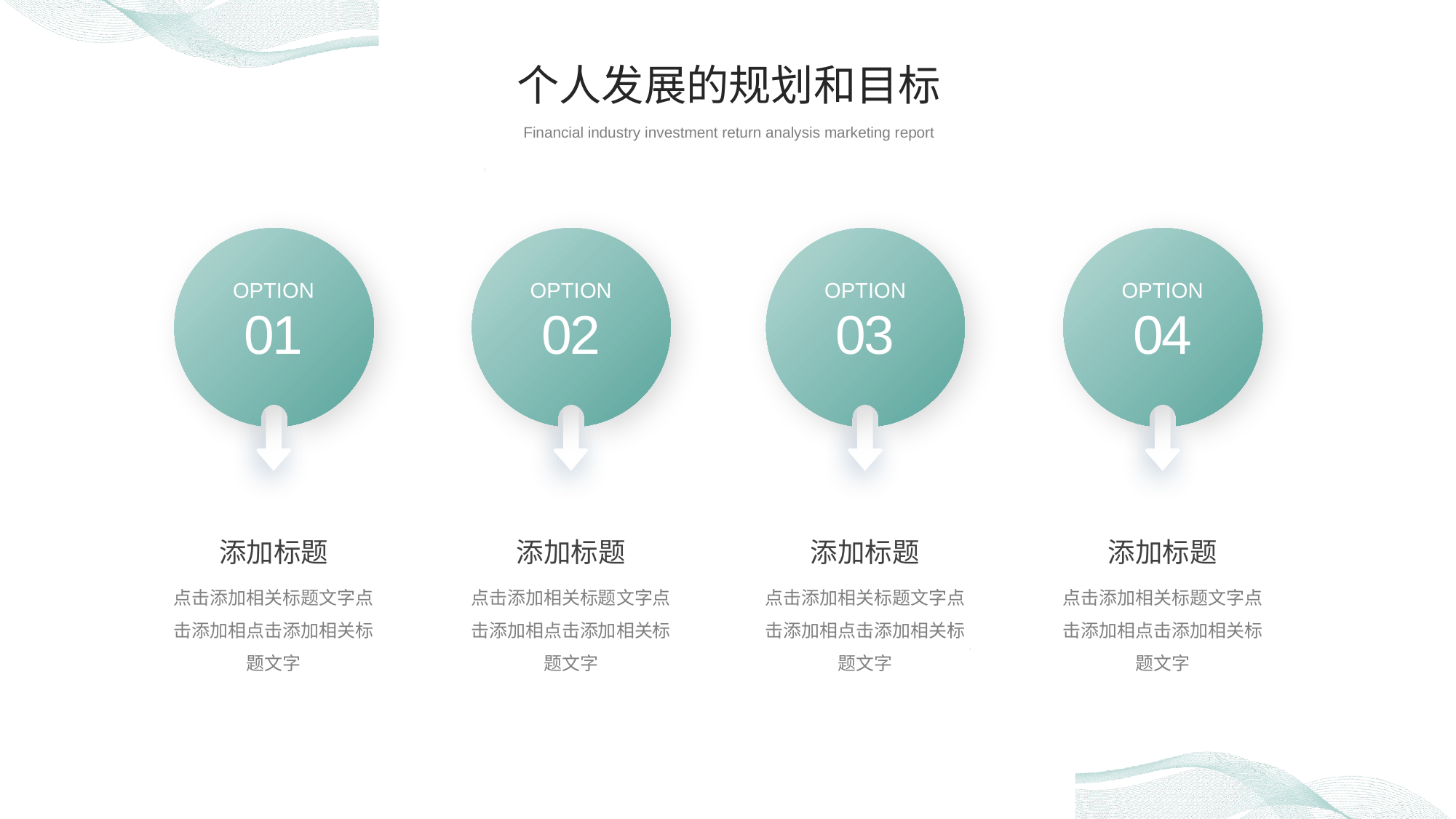

个人发展的规划和目标
Financial industry investment return analysis marketing report

OPTION
OPTION
OPTION
OPTION
01
02
03
04

添加标题
添加标题
添加标题
添加标题
点击添加相关标题文字点击添加相点击添加相关标题文字
点击添加相关标题文字点击添加相点击添加相关标题文字
点击添加相关标题文字点击添加相点击添加相关标题文字
点击添加相关标题文字点击添加相点击添加相关标题文字